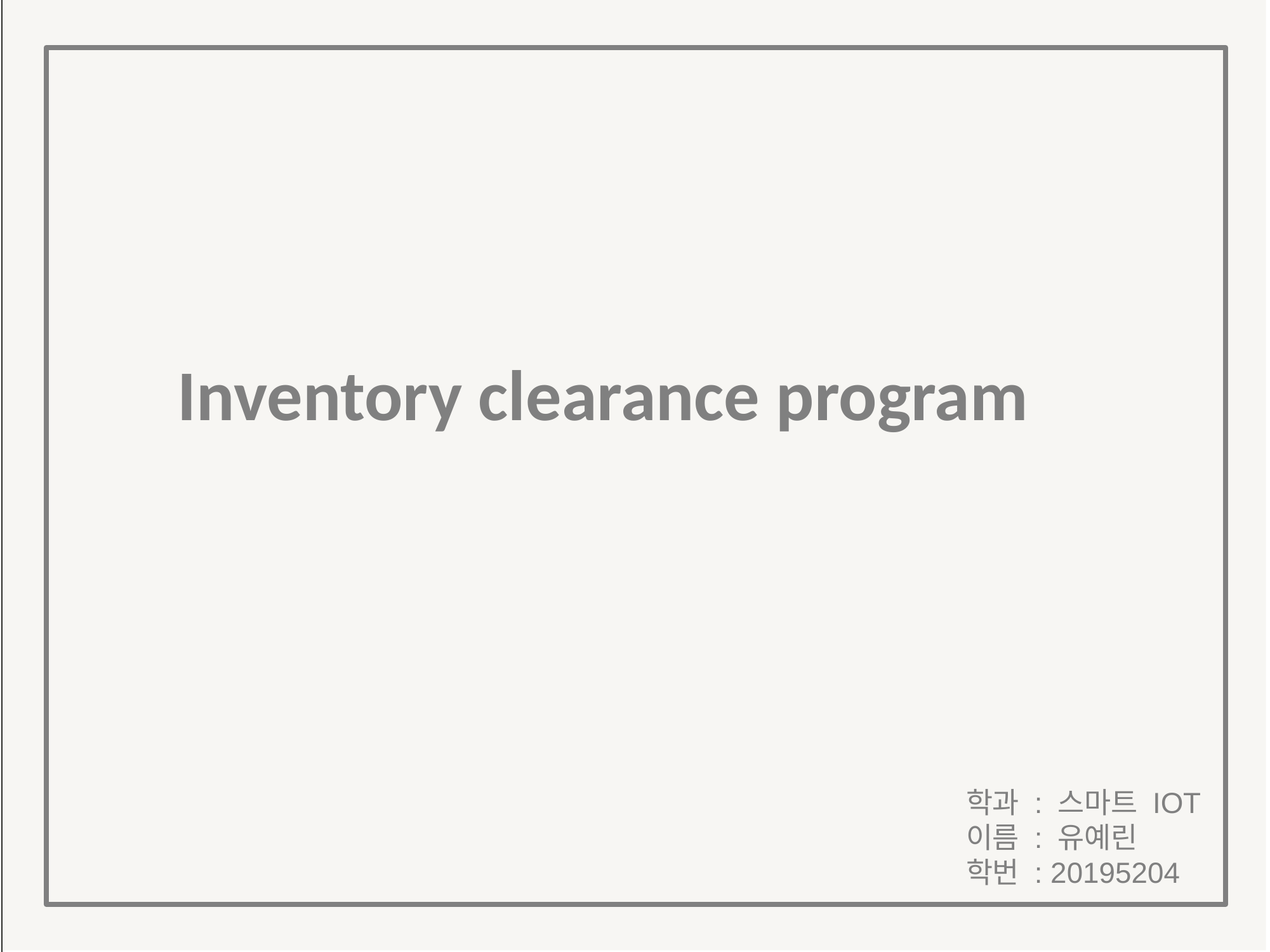

# Inventory clearance program
학과 : 스마트 IOT
이름 : 유예린
학번 : 20195204